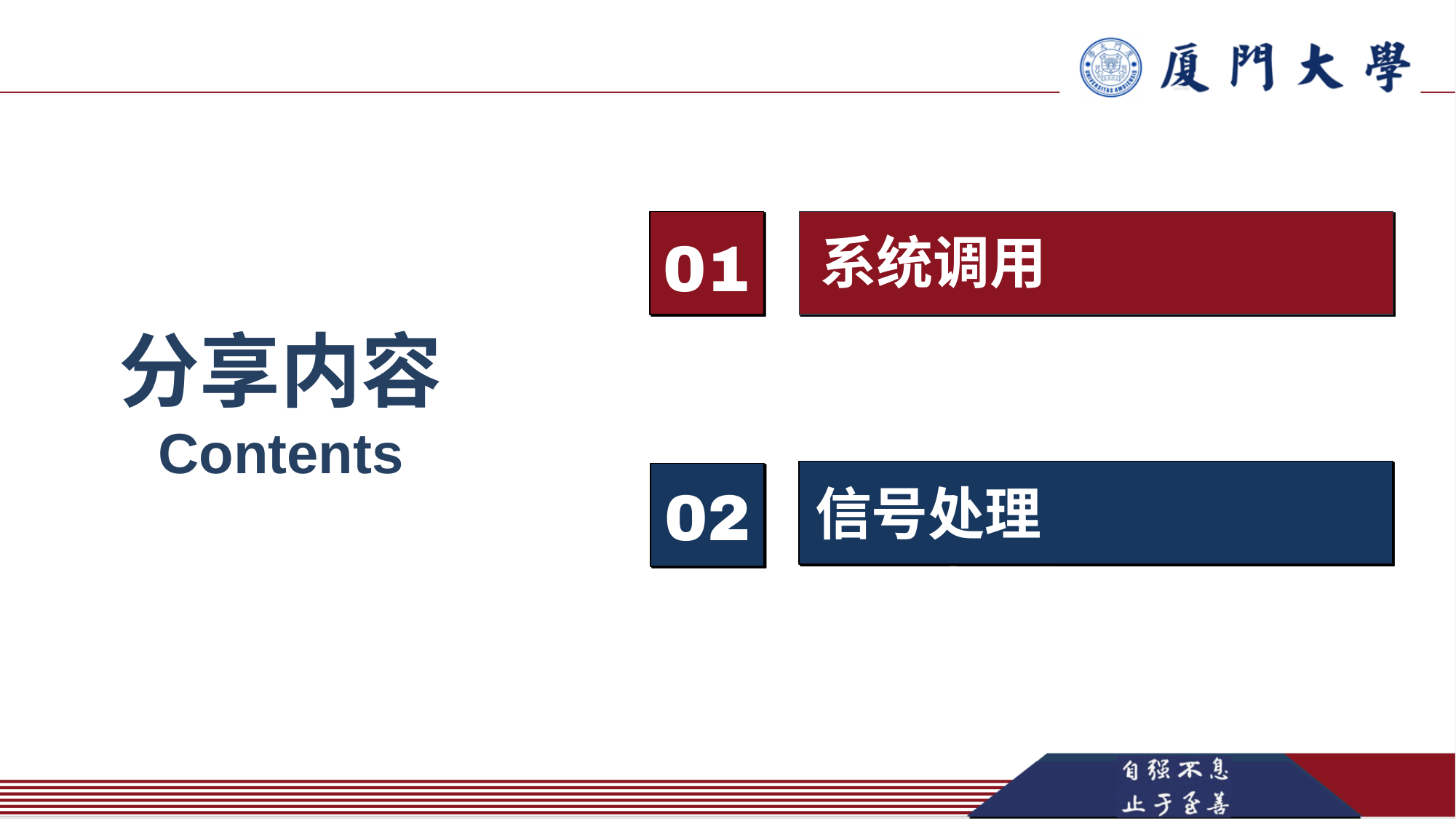

系统调用
01
分享内容
Contents

02
信号处理
下一步计划
03